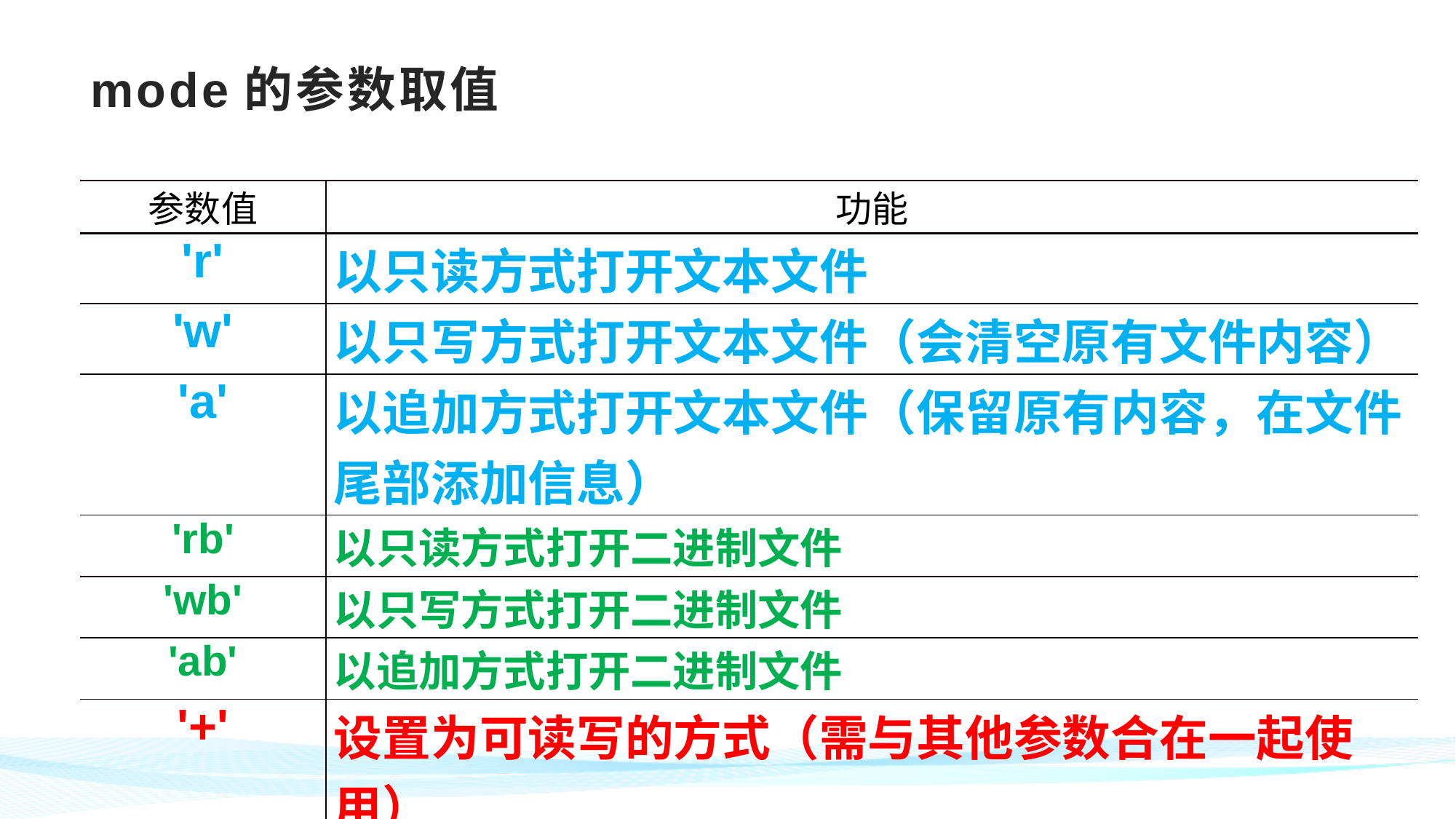

# mode的参数取值
| 参数值 | 功能 |
| --- | --- |
| 'r' | 以只读方式打开文本文件 |
| 'w' | 以只写方式打开文本文件（会清空原有文件内容） |
| 'a' | 以追加方式打开文本文件（保留原有内容，在文件尾部添加信息） |
| 'rb' | 以只读方式打开二进制文件 |
| 'wb' | 以只写方式打开二进制文件 |
| 'ab' | 以追加方式打开二进制文件 |
| '+' | 设置为可读写的方式（需与其他参数合在一起使用） |